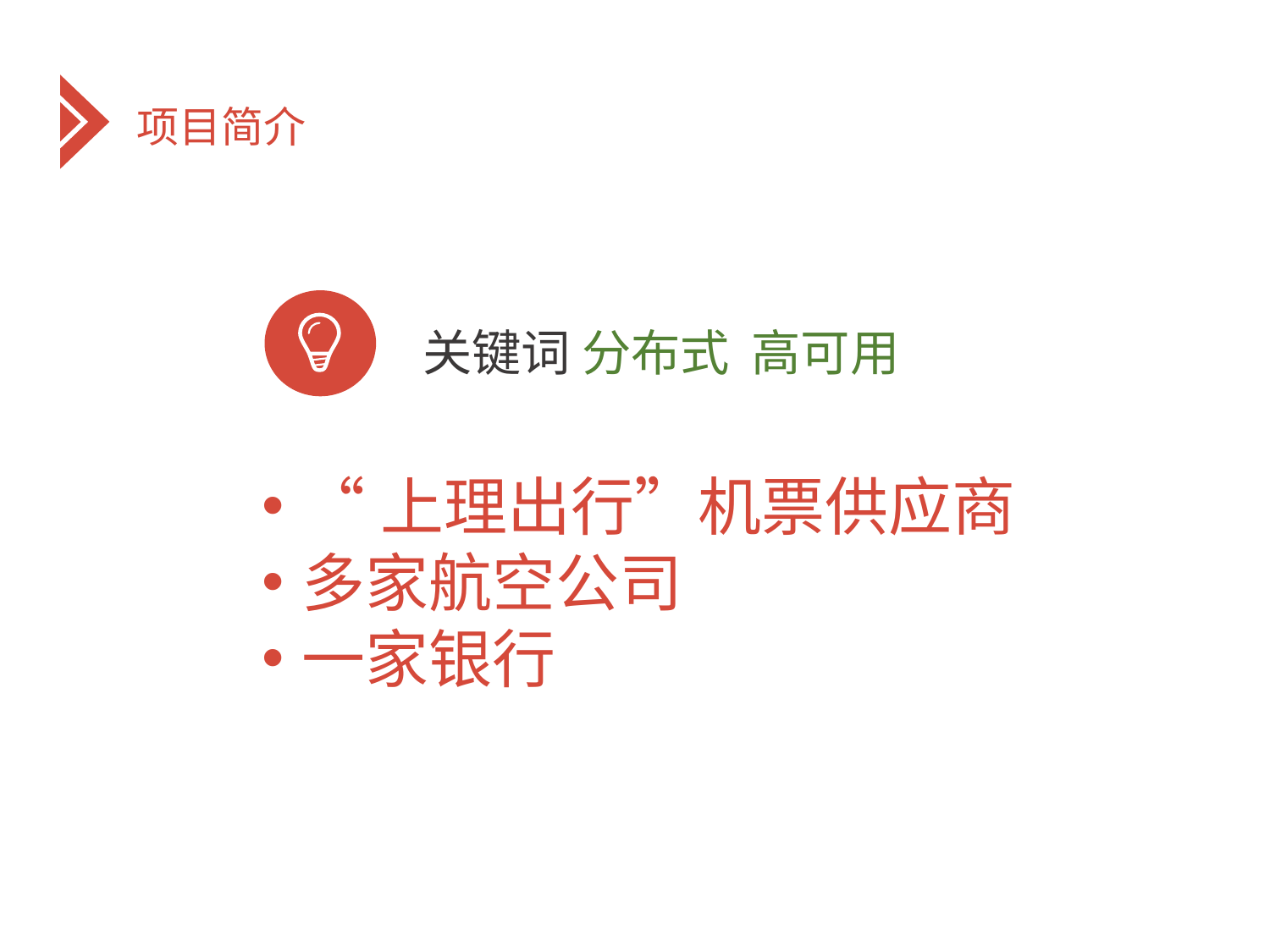

项目简介

关键词 分布式  高可用
“上理出行”机票供应商
多家航空公司
一家银行